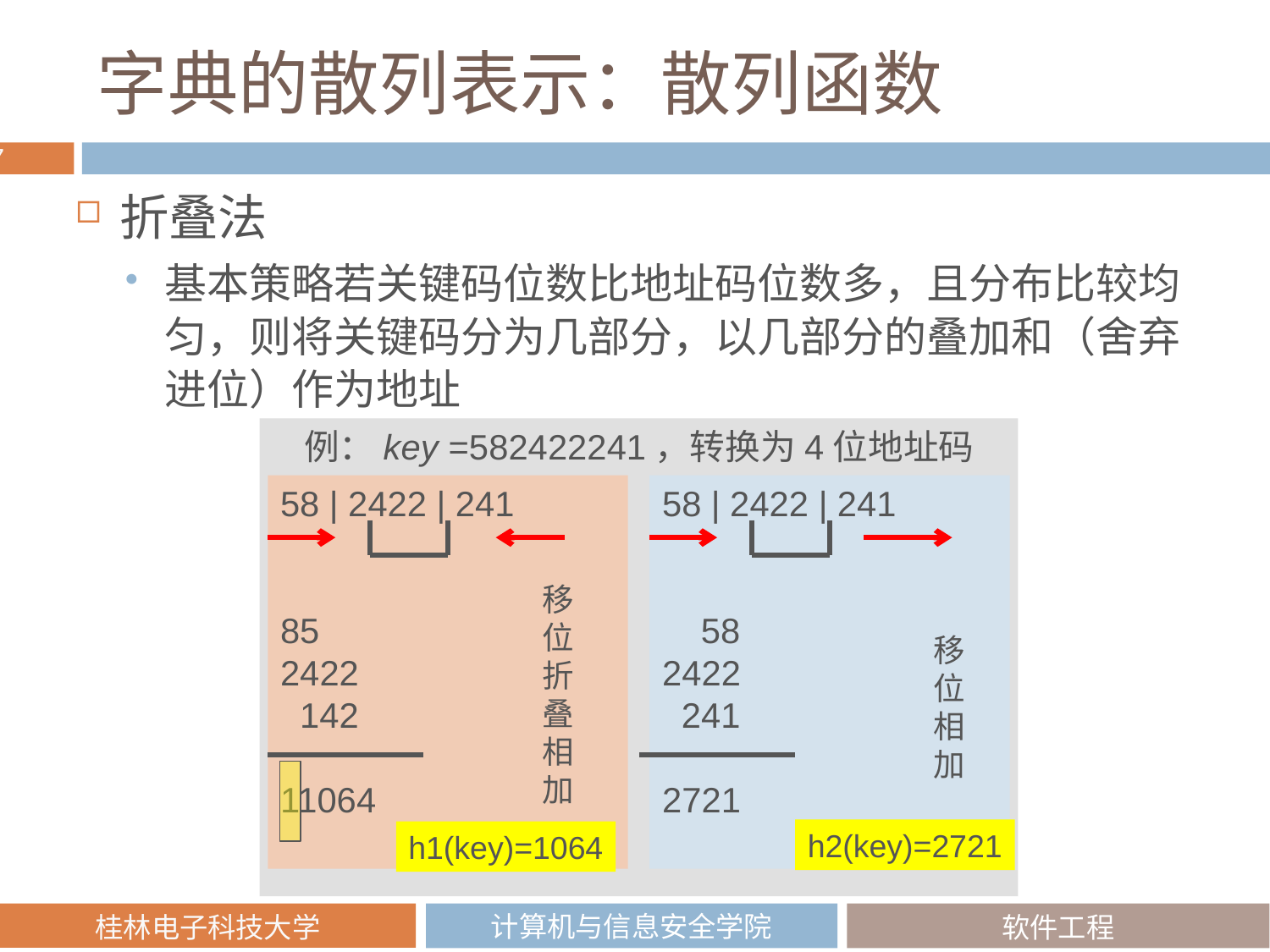

# 字典的散列表示：散列函数
折叠法
基本策略若关键码位数比地址码位数多，且分布比较均匀，则将关键码分为几部分，以几部分的叠加和（舍弃进位）作为地址
   例：key =582422241，转换为4位地址码

58 | 2422 | 241

85
2422
  142

11064

58 | 2422 | 241

    58
2422
  241

2721

移位折叠相加
移位相加

h2(key)=2721
h1(key)=1064